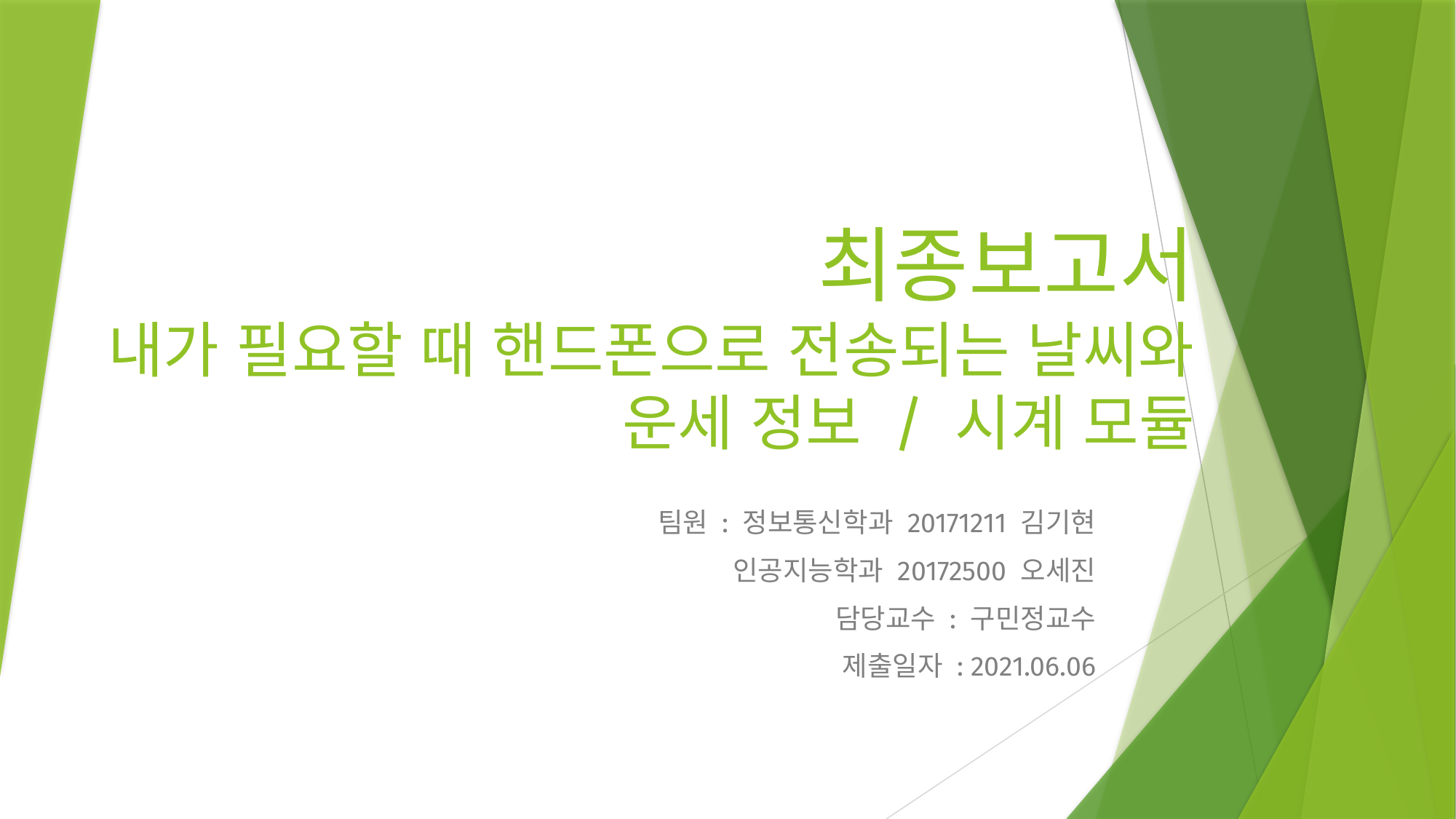

# 최종보고서 내가 필요할 때 핸드폰으로 전송되는 날씨와 운세 정보 / 시계 모듈
팀원 : 정보통신학과 20171211 김기현
인공지능학과 20172500 오세진
담당교수 : 구민정교수
제출일자 : 2021.06.06